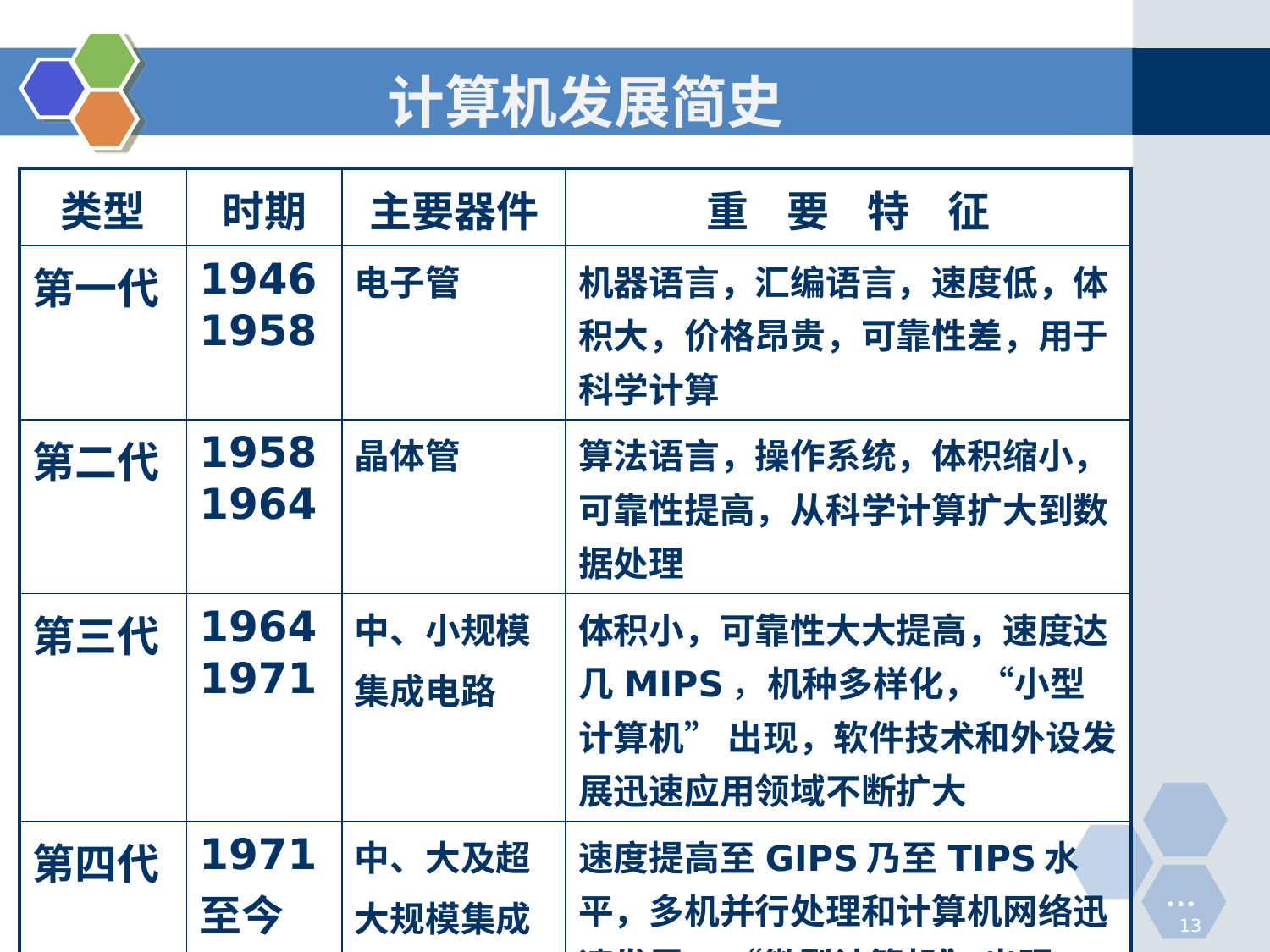

# 计算机发展简史
| 类型 | 时期 | 主要器件 | 重 要 特 征 |
| --- | --- | --- | --- |
| 第一代 | 19461958 | 电子管 | 机器语言，汇编语言，速度低，体积大，价格昂贵，可靠性差，用于科学计算 |
| 第二代 | 19581964 | 晶体管 | 算法语言，操作系统，体积缩小，可靠性提高，从科学计算扩大到数据处理 |
| 第三代 | 19641971 | 中、小规模 集成电路 | 体积小，可靠性大大提高，速度达几MIPS，机种多样化，“小型计算机” 出现，软件技术和外设发展迅速应用领域不断扩大 |
| 第四代 | 1971 至今 | 中、大及超 大规模集成 电路 | 速度提高至GIPS乃至TIPS水平，多机并行处理和计算机网络迅速发展。 “微型计算机” 出现 |
••• 13